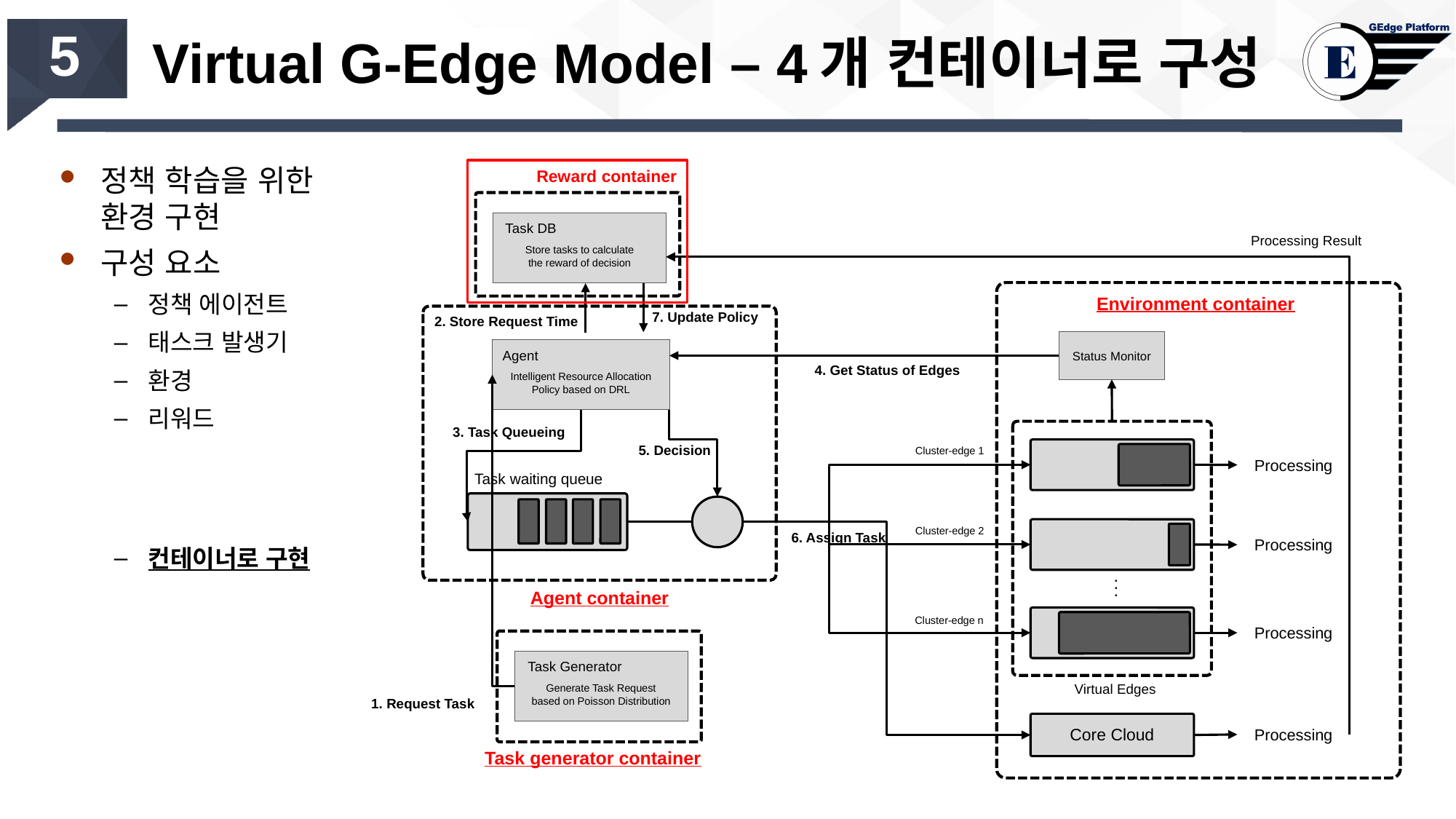

# Virtual G-Edge Model – 4개 컨테이너로 구성
5
정책 학습을 위한 환경 구현
구성 요소
정책 에이전트
태스크 발생기
환경
리워드

컨테이너로 구현

Reward container

Store tasks to calculate
the reward of decision
Task DB
Processing Result

Environment container
7. Update Policy

2. Store Request Time
Status Monitor

Intelligent Resource Allocation
Policy based on DRL
Agent
4. Get Status of Edges
3. Task Queueing

5. Decision
Cluster-edge 1

Processing
Task waiting queue

Cluster-edge 2

6. Assign Task
Processing
.
.
.
Agent container

Cluster-edge n

Processing

Generate Task Request
based on Poisson Distribution
Task Generator
Virtual Edges
1. Request Task

Core Cloud
Processing
Task generator container